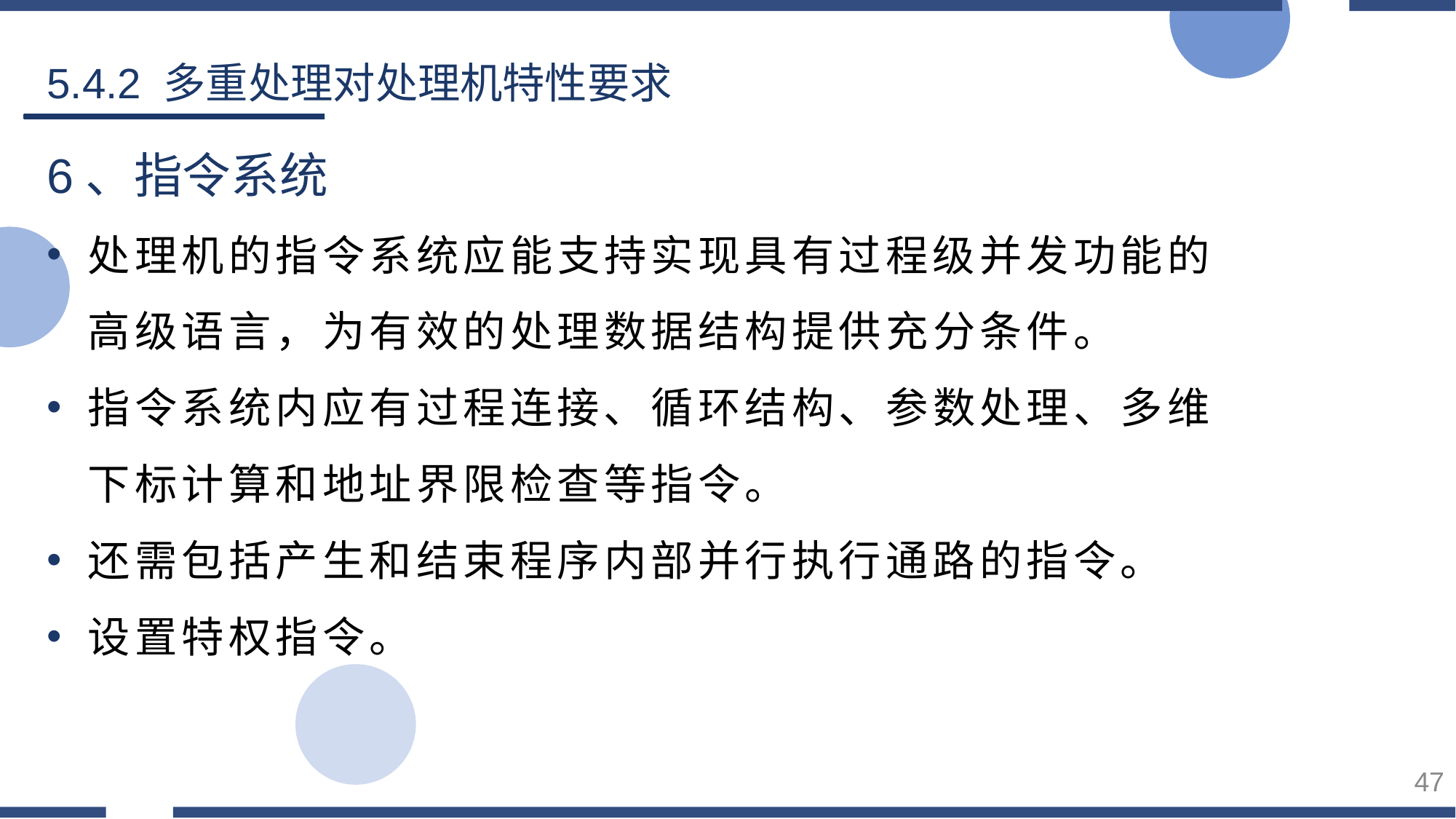

5.4.2 多重处理对处理机特性要求
6、指令系统
处理机的指令系统应能支持实现具有过程级并发功能的高级语言，为有效的处理数据结构提供充分条件。
指令系统内应有过程连接、循环结构、参数处理、多维下标计算和地址界限检查等指令。
还需包括产生和结束程序内部并行执行通路的指令。
设置特权指令。

47